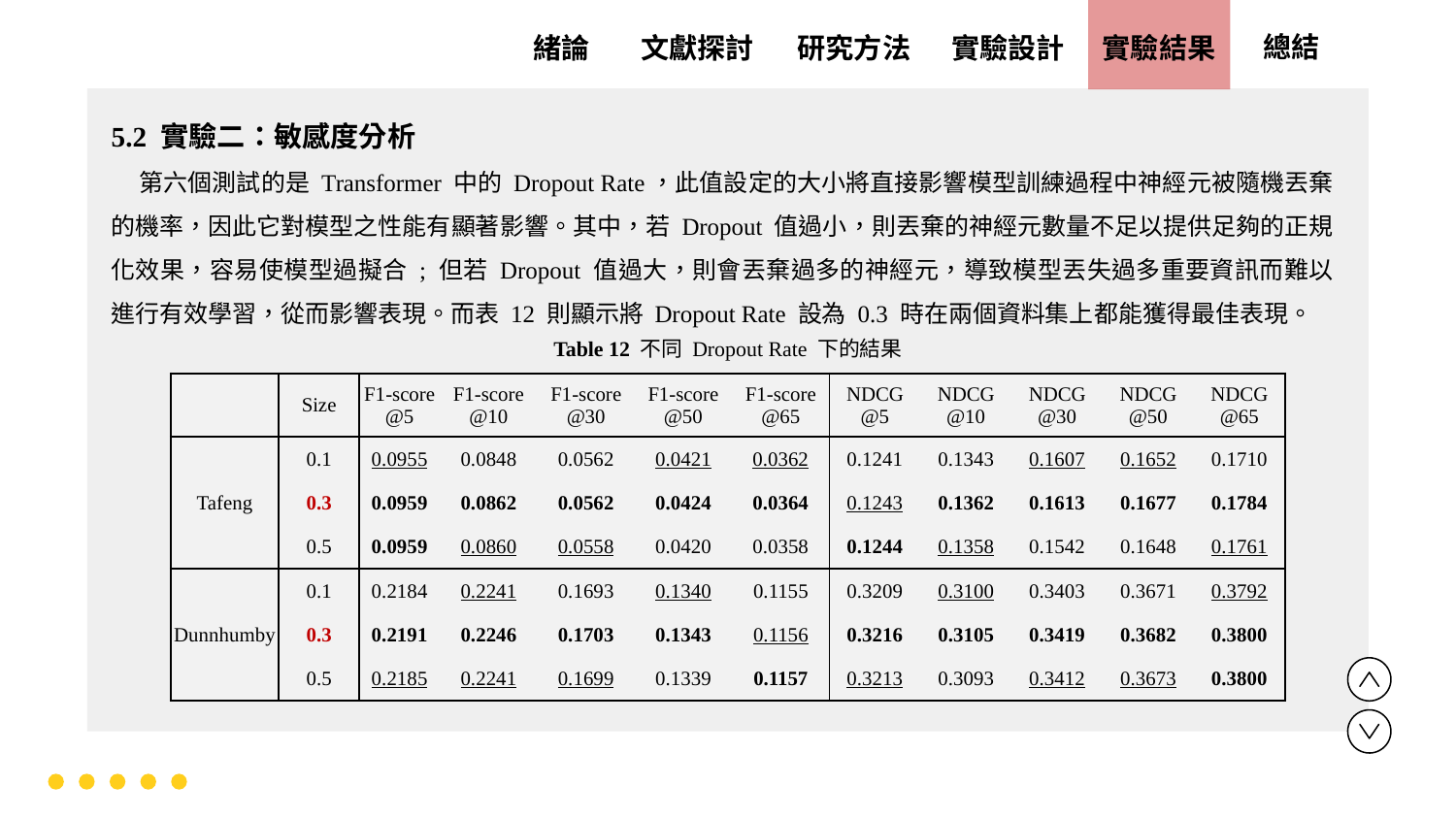

實驗設計
實驗結果
文獻探討
總結
緒論
研究方法
5.2 實驗二：敏感度分析
    第六個測試的是 Transformer 中的 Dropout Rate，此值設定的大小將直接影響模型訓練過程中神經元被隨機丟棄的機率，因此它對模型之性能有顯著影響。其中，若 Dropout 值過小，則丟棄的神經元數量不足以提供足夠的正規化效果，容易使模型過擬合 ; 但若 Dropout 值過大，則會丟棄過多的神經元，導致模型丟失過多重要資訊而難以進行有效學習，從而影響表現。而表 12 則顯示將 Dropout Rate 設為 0.3 時在兩個資料集上都能獲得最佳表現。
Table 12 不同 Dropout Rate 下的結果
|  | Size | F1-score @5 | F1-score @10 | F1-score @30 | F1-score @50 | F1-score @65 | NDCG @5 | NDCG @10 | NDCG @30 | NDCG @50 | NDCG @65 |
| --- | --- | --- | --- | --- | --- | --- | --- | --- | --- | --- | --- |
| Tafeng | 0.1 | 0.0955 | 0.0848 | 0.0562 | 0.0421 | 0.0362 | 0.1241 | 0.1343 | 0.1607 | 0.1652 | 0.1710 |
|  | 0.3 | 0.0959 | 0.0862 | 0.0562 | 0.0424 | 0.0364 | 0.1243 | 0.1362 | 0.1613 | 0.1677 | 0.1784 |
|  | 0.5 | 0.0959 | 0.0860 | 0.0558 | 0.0420 | 0.0358 | 0.1244 | 0.1358 | 0.1542 | 0.1648 | 0.1761 |
| Dunnhumby | 0.1 | 0.2184 | 0.2241 | 0.1693 | 0.1340 | 0.1155 | 0.3209 | 0.3100 | 0.3403 | 0.3671 | 0.3792 |
|  | 0.3 | 0.2191 | 0.2246 | 0.1703 | 0.1343 | 0.1156 | 0.3216 | 0.3105 | 0.3419 | 0.3682 | 0.3800 |
|  | 0.5 | 0.2185 | 0.2241 | 0.1699 | 0.1339 | 0.1157 | 0.3213 | 0.3093 | 0.3412 | 0.3673 | 0.3800 |